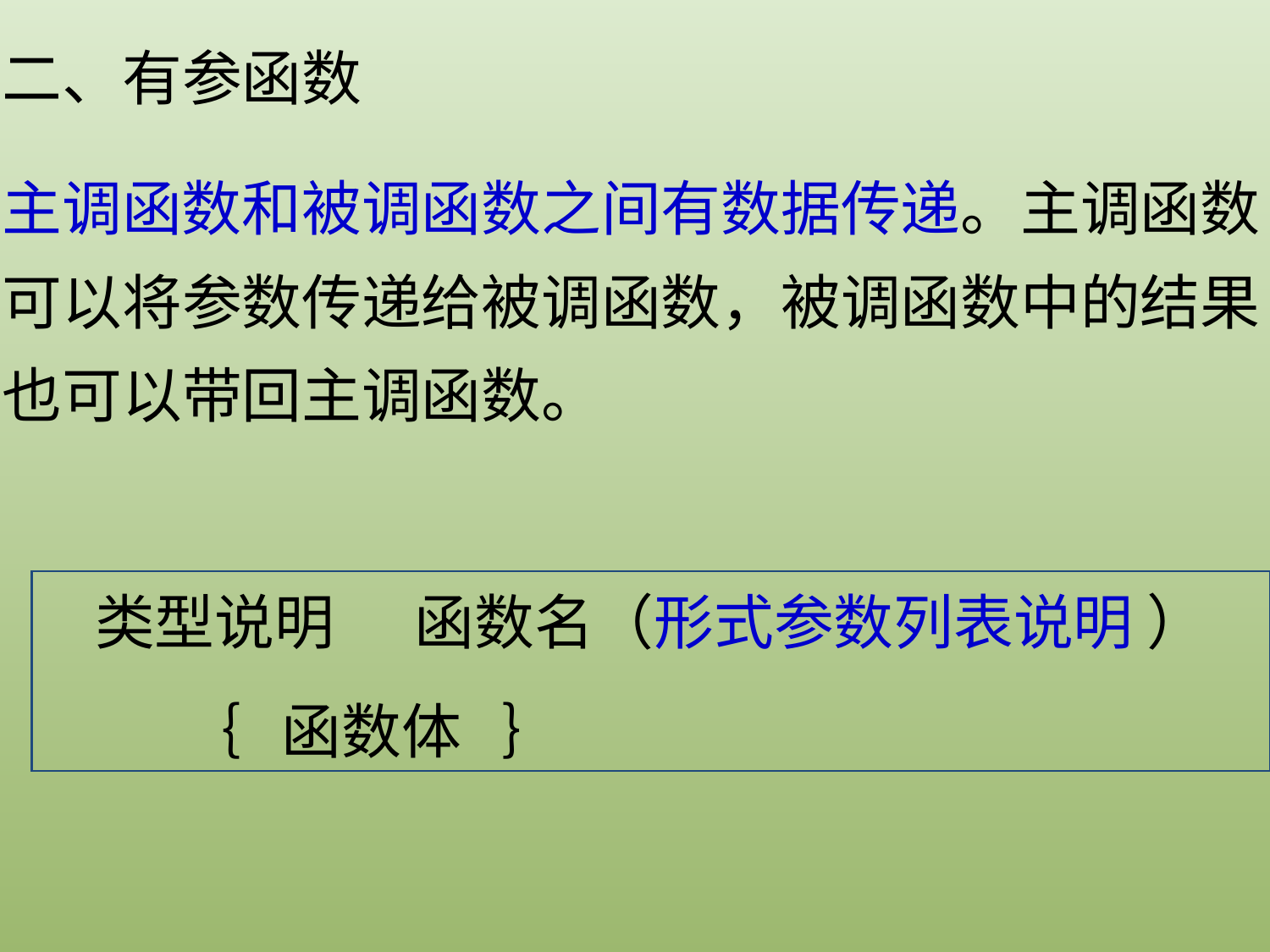

二、有参函数
主调函数和被调函数之间有数据传递。主调函数可以将参数传递给被调函数，被调函数中的结果也可以带回主调函数。
类型说明      函数名（形式参数列表说明 ）
          ｛   函数体   ｝
177